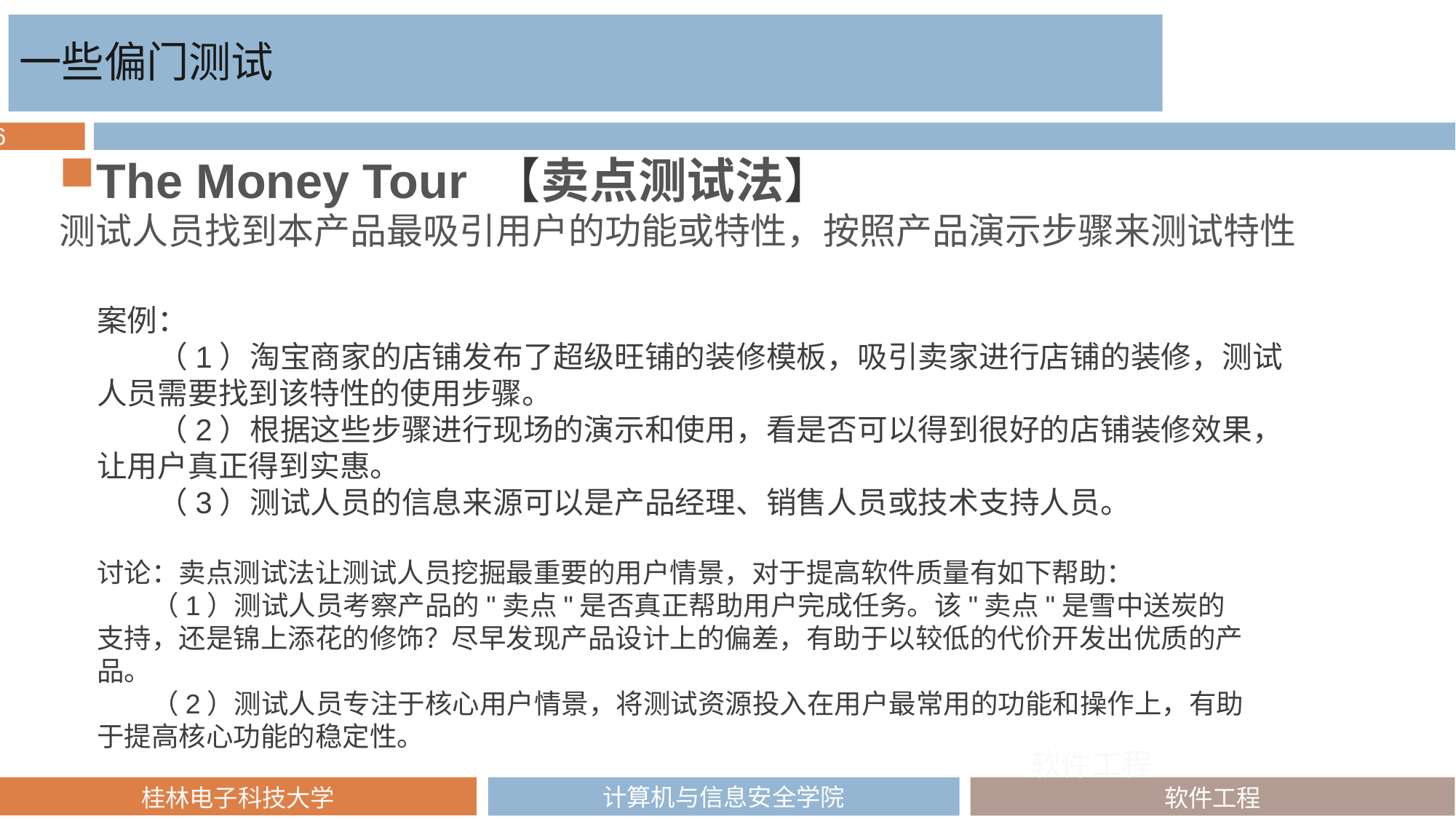

一些偏门测试

The Money Tour 【卖点测试法】
测试人员找到本产品最吸引用户的功能或特性，按照产品演示步骤来测试特性

案例：
　　（1）淘宝商家的店铺发布了超级旺铺的装修模板，吸引卖家进行店铺的装修，测试人员需要找到该特性的使用步骤。
　　（2）根据这些步骤进行现场的演示和使用，看是否可以得到很好的店铺装修效果，让用户真正得到实惠。
　　（3）测试人员的信息来源可以是产品经理、销售人员或技术支持人员。
讨论：卖点测试法让测试人员挖掘最重要的用户情景，对于提高软件质量有如下帮助：
　　（1）测试人员考察产品的"卖点"是否真正帮助用户完成任务。该"卖点"是雪中送炭的支持，还是锦上添花的修饰？尽早发现产品设计上的偏差，有助于以较低的代价开发出优质的产品。
　　（2）测试人员专注于核心用户情景，将测试资源投入在用户最常用的功能和操作上，有助于提高核心功能的稳定性。
软件工程